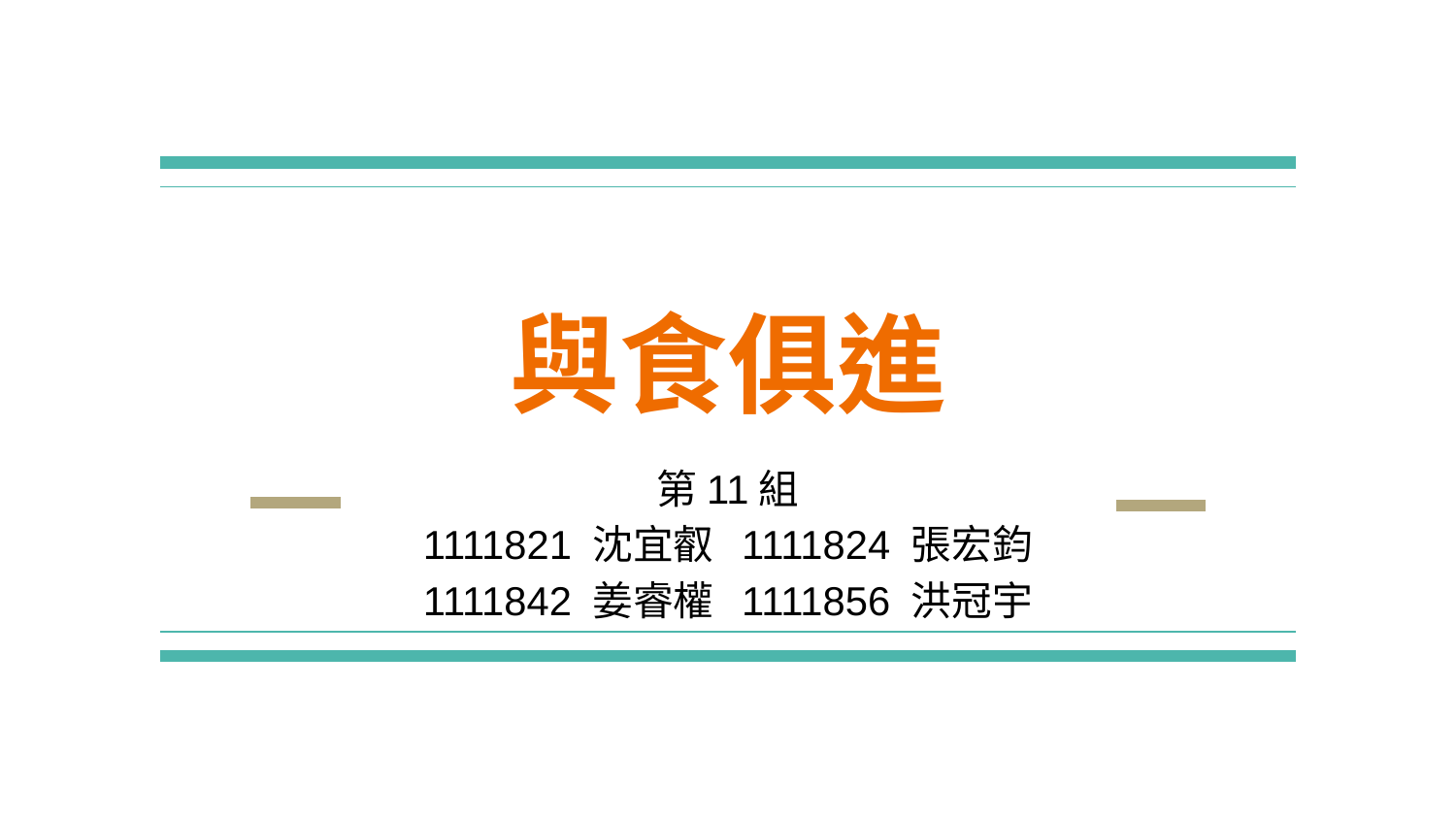

# 與食俱進
第11組
1111821 沈宜叡  1111824 張宏鈞
1111842 姜睿權  1111856 洪冠宇